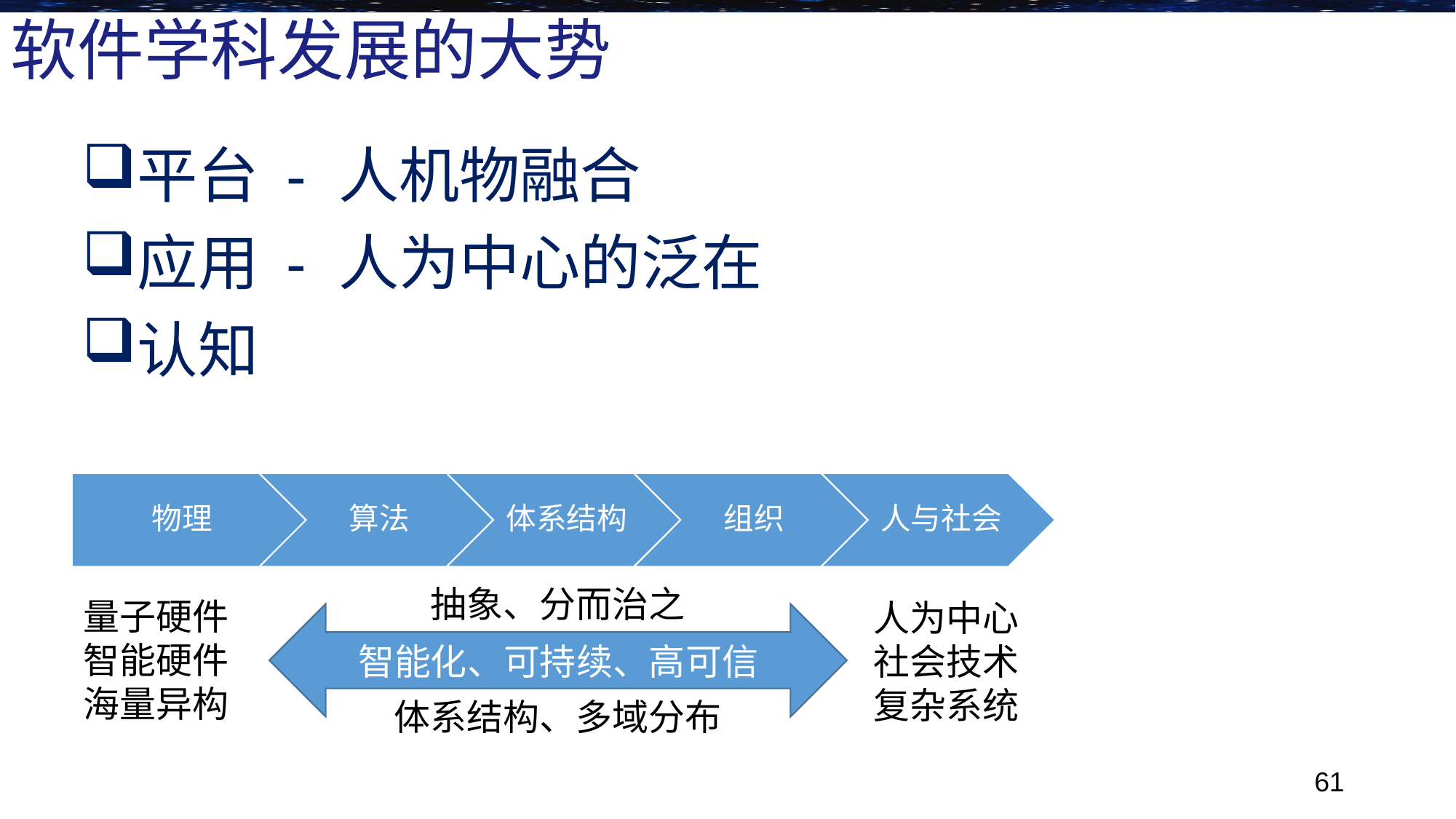

# 软件学科发展的大势
平台 - 人机物融合
应用 - 人为中心的泛在
认知
物理
算法
体系结构
组织
人与社会
抽象、分而治之
量子硬件
智能硬件
海量异构
人为中心
社会技术
复杂系统
智能化、可持续、高可信
体系结构、多域分布
61